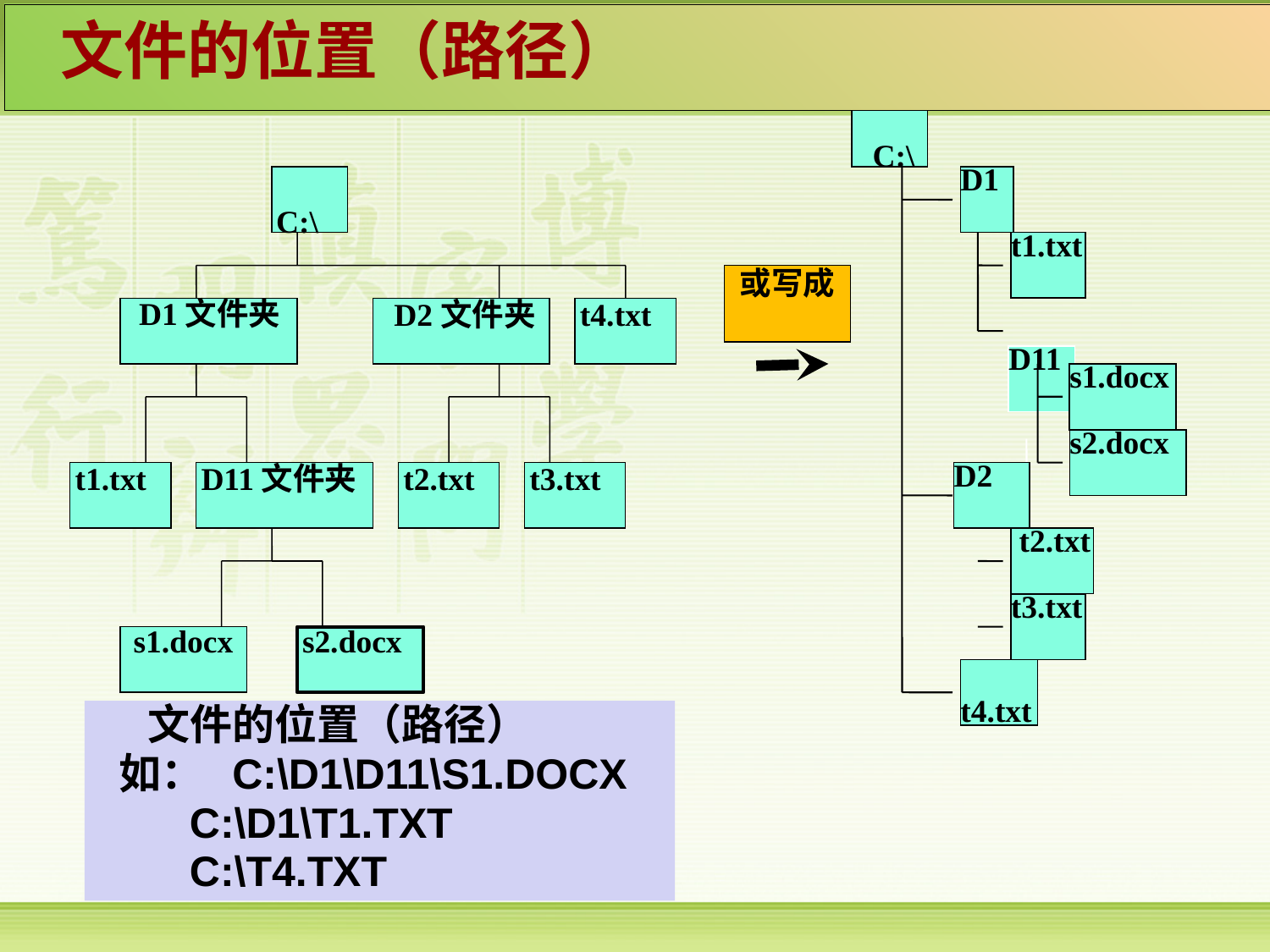

文件的位置（路径）

  C:\

C:\

  D1文件夹
  D2文件夹
t4.txt

t1.txt
D11文件夹
t2.txt
t3.txt

 s1.docx
s2.docx

D1

t1.txt
或写成

s1.docx

s2.docx
D2

 t2.txt

t3.txt

t4.txt

D11

  文件的位置（路径）
如：  C:\D1\D11\S1.DOCX
      C:\D1\T1.TXT
      C:\T4.TXT

42